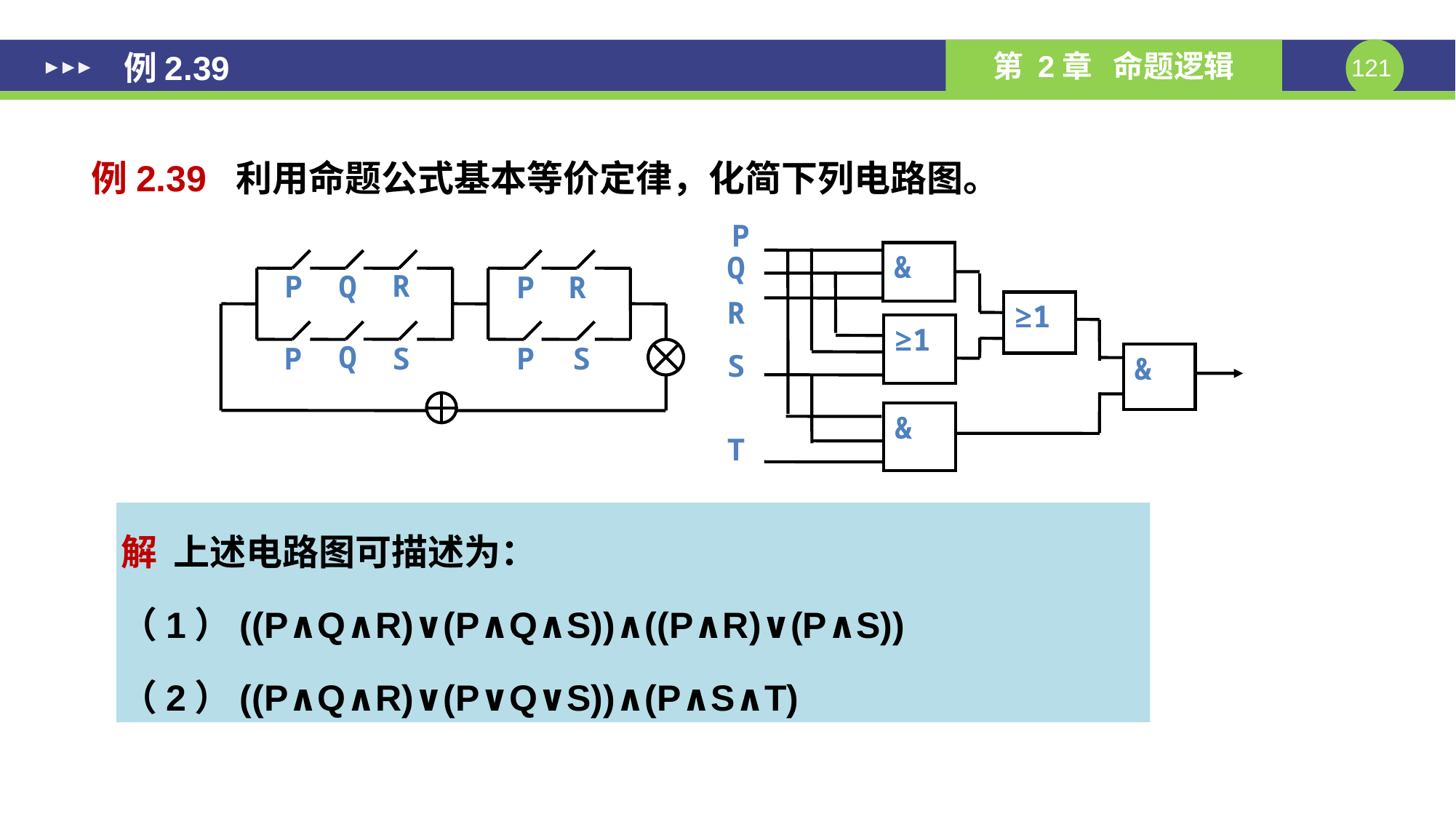

例2.39
例2.39  利用命题公式基本等价定律，化简下列电路图。
P
&

≥1

&

≥1

&

Q
R
S
T

R
Q
P
P
S
Q
P
S
P
R
解  上述电路图可描述为：
（1）((P∧Q∧R)∨(P∧Q∧S))∧((P∧R)∨(P∧S))
（2）((P∧Q∧R)∨(P∨Q∨S))∧(P∧S∧T)